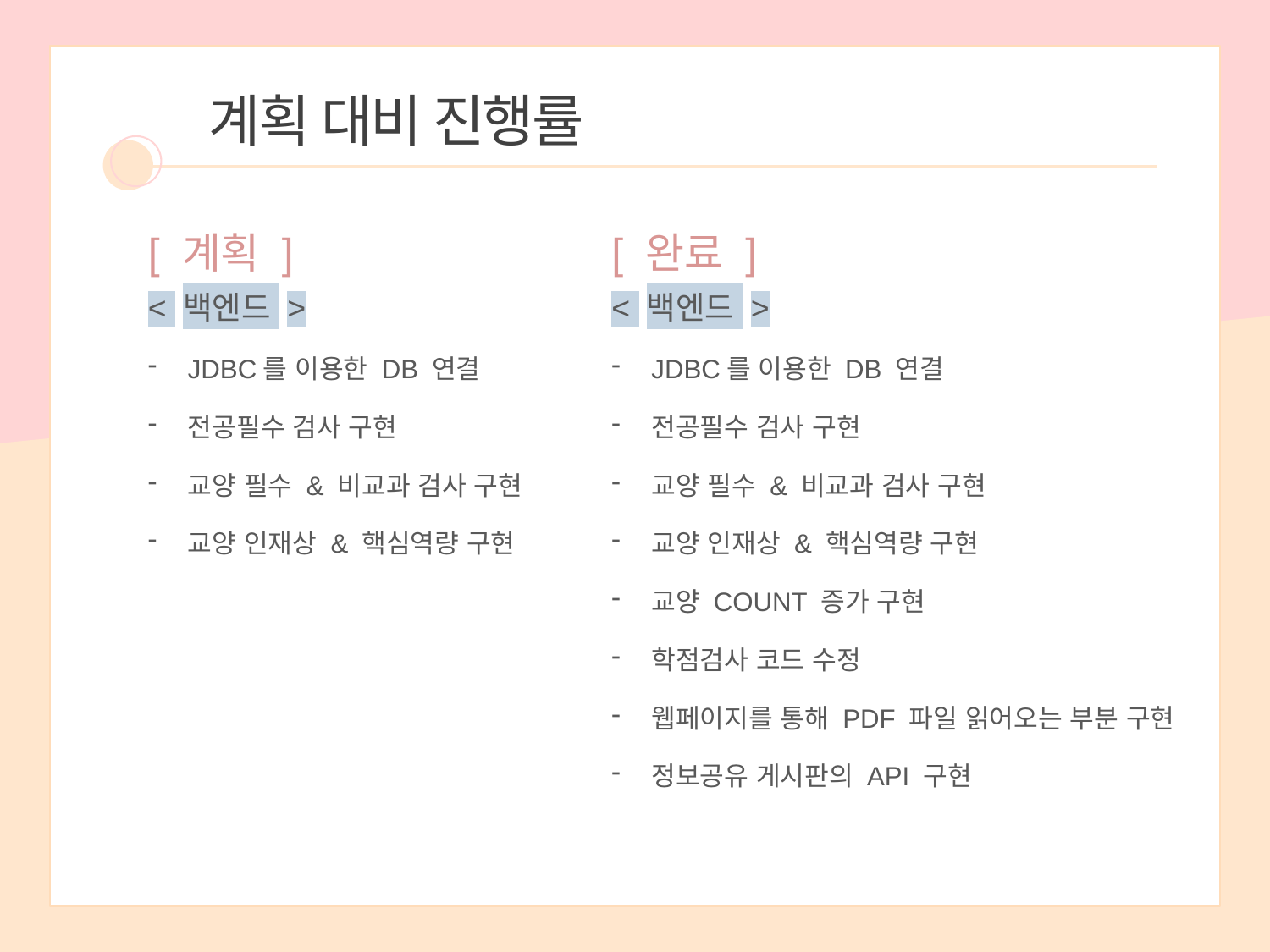

계획 대비 진행률
[ 계획 ]
< 백엔드 >
JDBC를 이용한 DB 연결
전공필수 검사 구현
교양 필수 & 비교과 검사 구현
교양 인재상 & 핵심역량 구현

[ 완료 ]
< 백엔드 >
JDBC를 이용한 DB 연결
전공필수 검사 구현
교양 필수 & 비교과 검사 구현
교양 인재상 & 핵심역량 구현
교양 COUNT 증가 구현
학점검사 코드 수정
웹페이지를 통해 PDF 파일 읽어오는 부분 구현
정보공유 게시판의 API 구현